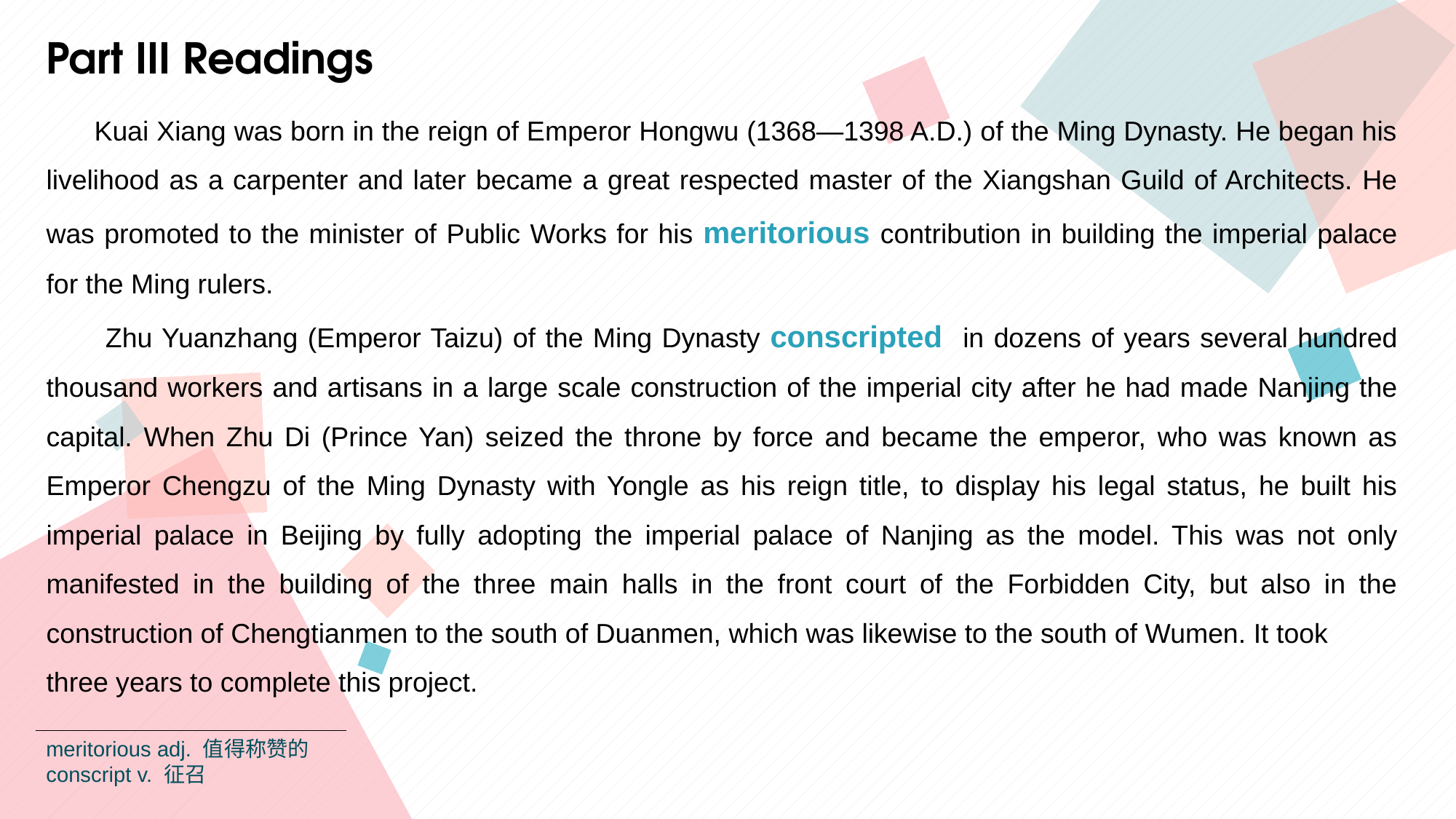

Part III Readings
      Kuai Xiang was born in the reign of Emperor Hongwu (1368—1398 A.D.) of the Ming Dynasty. He began his livelihood as a carpenter and later became a great respected master of the Xiangshan Guild of Architects. He was promoted to the minister of Public Works for his meritorious contribution in building the imperial palace for the Ming rulers.
      Zhu Yuanzhang (Emperor Taizu) of the Ming Dynasty conscripted  in dozens of years several hundred thousand workers and artisans in a large scale construction of the imperial city after he had made Nanjing the capital. When Zhu Di (Prince Yan) seized the throne by force and became the emperor, who was known as Emperor Chengzu of the Ming Dynasty with Yongle as his reign title, to display his legal status, he built his imperial palace in Beijing by fully adopting the imperial palace of Nanjing as the model. This was not only manifested in the building of the three main halls in the front court of the Forbidden City, but also in the construction of Chengtianmen to the south of Duanmen, which was likewise to the south of Wumen. It took
three years to complete this project.
meritorious adj. 值得称赞的
conscript v. 征召